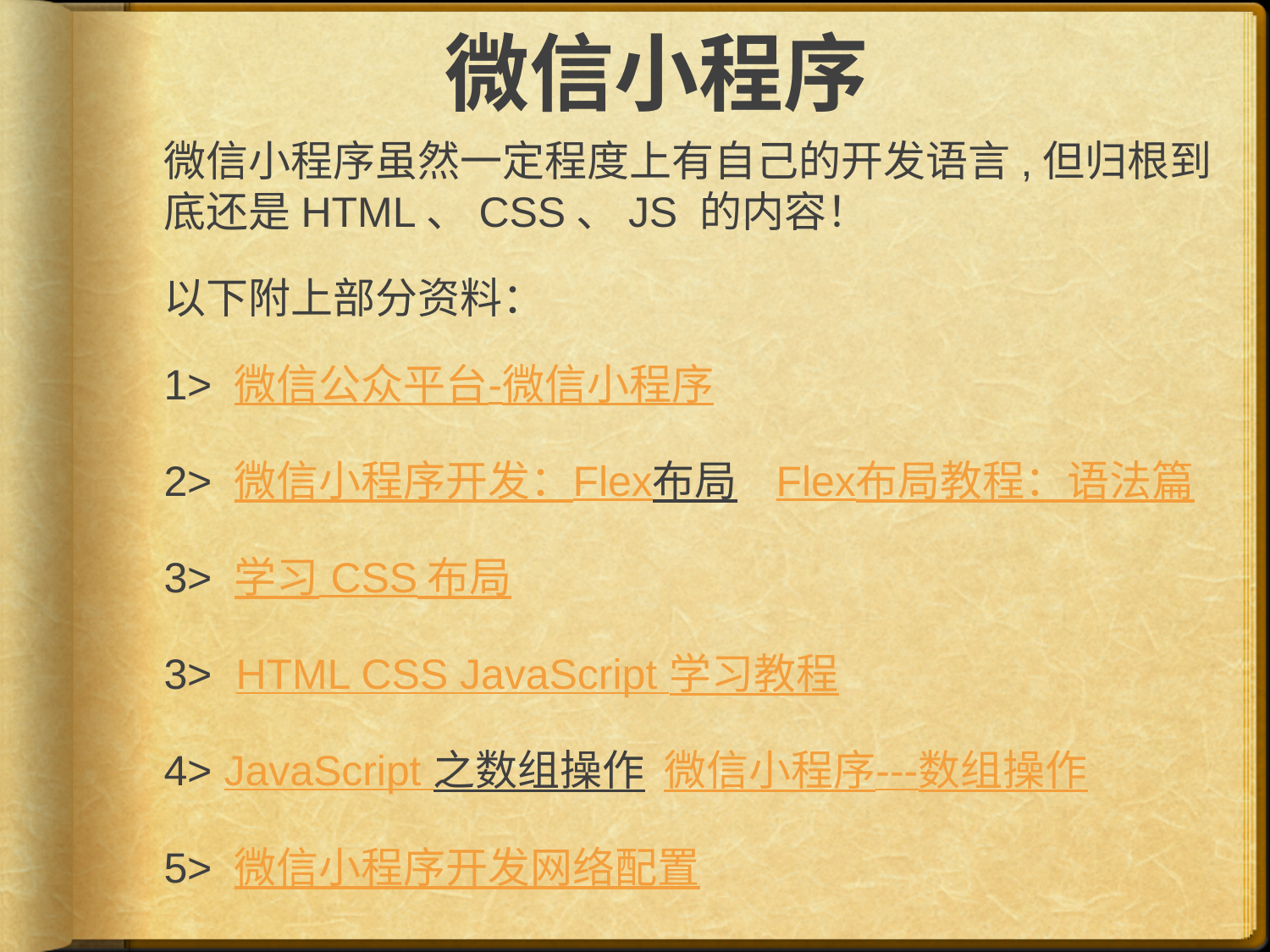

# 微信小程序
微信小程序虽然一定程度上有自己的开发语言,但归根到底还是HTML、CSS、JS 的内容！
以下附上部分资料：
1> 微信公众平台-微信小程序
2> 微信小程序开发：Flex布局   Flex布局教程：语法篇
3> 学习 CSS 布局
3>  HTML CSS JavaScript 学习教程
4> JavaScript 之数组操作  微信小程序---数组操作
5> 微信小程序开发网络配置